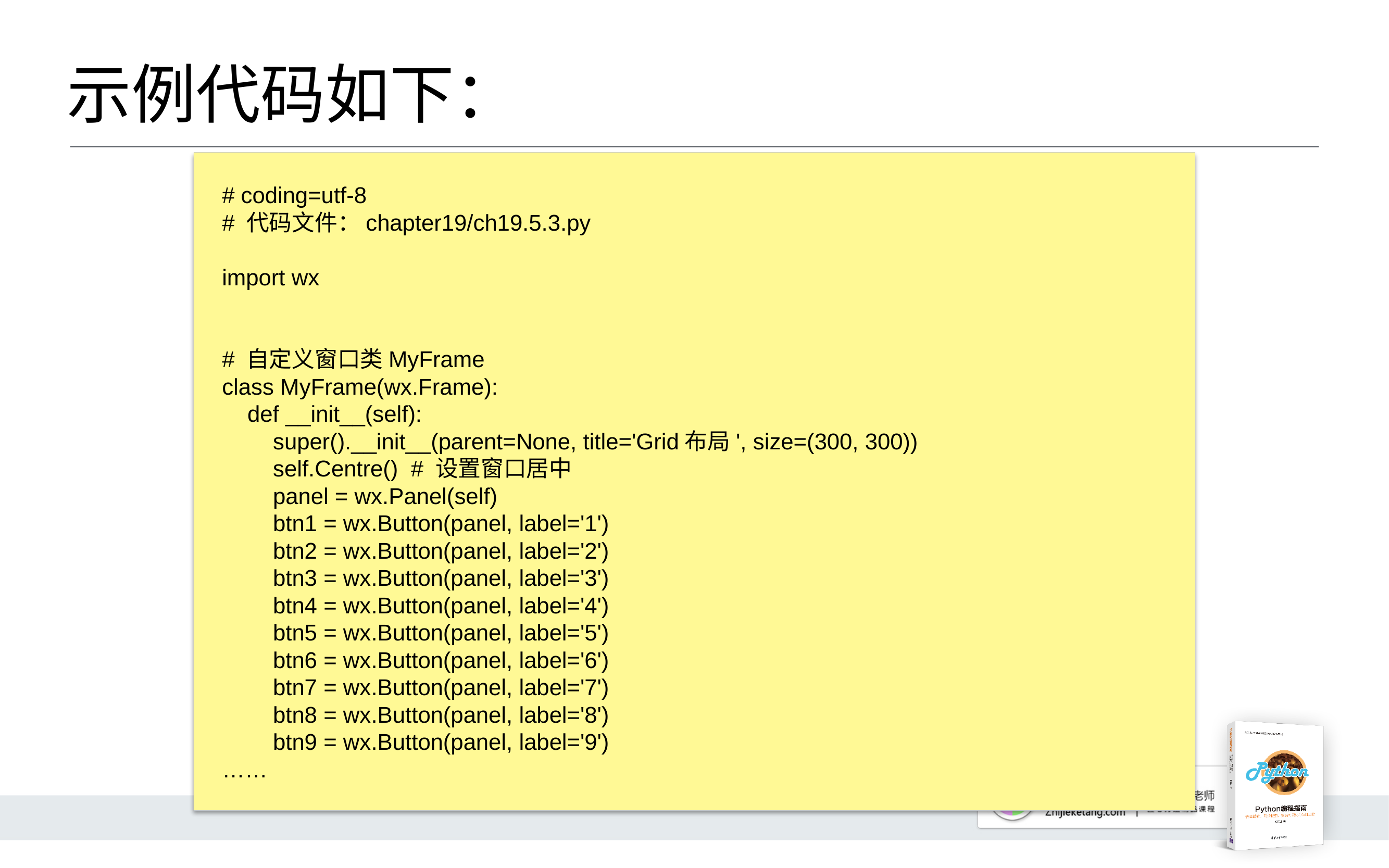

# 示例代码如下：
# coding=utf-8
# 代码文件：chapter19/ch19.5.3.py

import wx

# 自定义窗口类MyFrame
class MyFrame(wx.Frame):
    def __init__(self):
        super().__init__(parent=None, title='Grid布局', size=(300, 300))
        self.Centre()  # 设置窗口居中
        panel = wx.Panel(self)
        btn1 = wx.Button(panel, label='1')
        btn2 = wx.Button(panel, label='2')
        btn3 = wx.Button(panel, label='3')
        btn4 = wx.Button(panel, label='4')
        btn5 = wx.Button(panel, label='5')
        btn6 = wx.Button(panel, label='6')
        btn7 = wx.Button(panel, label='7')
        btn8 = wx.Button(panel, label='8')
        btn9 = wx.Button(panel, label='9')
……